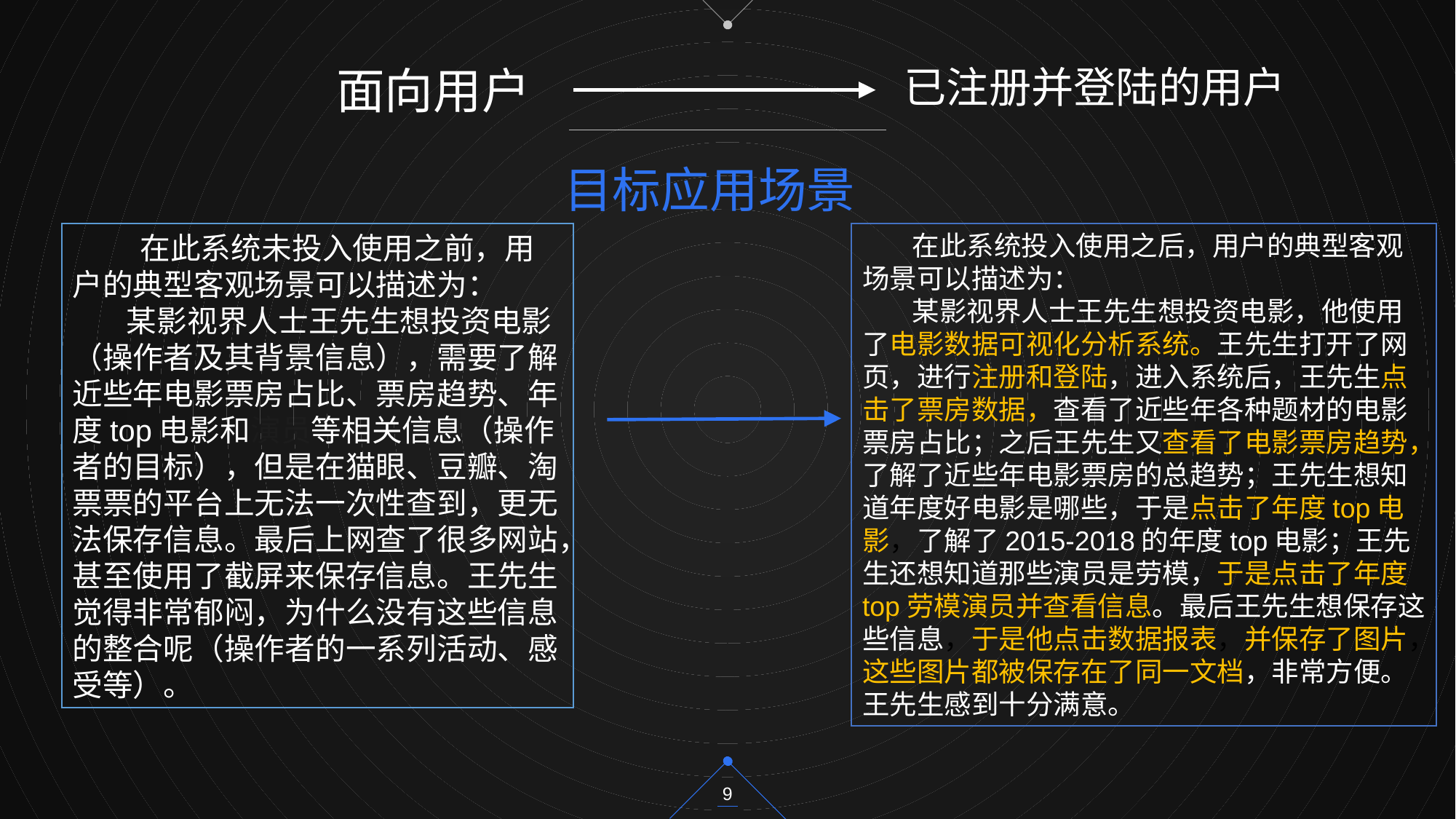

面向用户
已注册并登陆的用户
目标应用场景
         在此系统未投入使用之前，用户的典型客观场景可以描述为：
       某影视界人士王先生想投资电影（操作者及其背景信息），需要了解近些年电影票房占比、票房趋势、年度top电影和演员等相关信息（操作者的目标），但是在猫眼、豆瓣、淘票票的平台上无法一次性查到，更无法保存信息。最后上网查了很多网站，甚至使用了截屏来保存信息。王先生觉得非常郁闷，为什么没有这些信息的整合呢（操作者的一系列活动、感受等）。
       在此系统投入使用之后，用户的典型客观场景可以描述为：
       某影视界人士王先生想投资电影，他使用了电影数据可视化分析系统。王先生打开了网页，进行注册和登陆，进入系统后，王先生点击了票房数据，查看了近些年各种题材的电影票房占比；之后王先生又查看了电影票房趋势，了解了近些年电影票房的总趋势；王先生想知道年度好电影是哪些，于是点击了年度top电影，了解了2015-2018的年度top电影；王先生还想知道那些演员是劳模，于是点击了年度top劳模演员并查看信息。最后王先生想保存这些信息，于是他点击数据报表，并保存了图片，这些图片都被保存在了同一文档，非常方便。王先生感到十分满意。

9